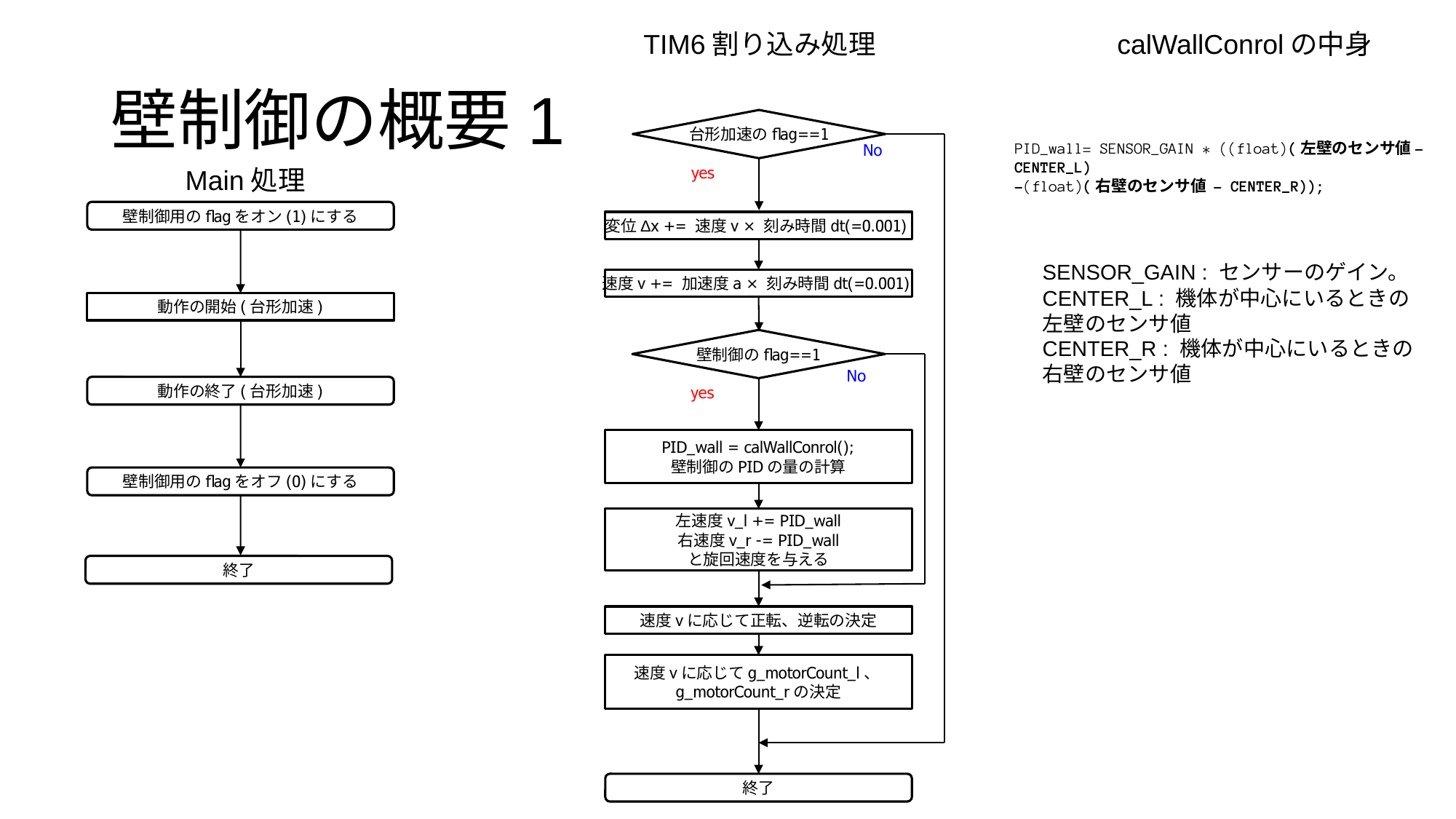

TIM6割り込み処理
calWallConrolの中身
# 壁制御の概要1
台形加速のflag==1
PID_wall= SENSOR_GAIN * ((float)(左壁のセンサ値- CENTER_L)
-(float)(右壁のセンサ値 - CENTER_R));
No
Main処理
yes
壁制御用のflagをオン(1)にする
変位Δx += 速度v × 刻み時間dt(=0.001)
SENSOR_GAIN : センサーのゲイン。
CENTER_L : 機体が中心にいるときの
左壁のセンサ値
CENTER_R : 機体が中心にいるときの
右壁のセンサ値

速度v += 加速度a × 刻み時間dt(=0.001)
動作の開始(台形加速)
壁制御のflag==1
No
動作の終了(台形加速)
yes
PID_wall = calWallConrol();
壁制御のPIDの量の計算
壁制御用のflagをオフ(0)にする
左速度v_l += PID_wall
右速度v_r -= PID_wall
と旋回速度を与える
終了
速度vに応じて正転、逆転の決定
速度vに応じてg_motorCount_l、
g_motorCount_rの決定
終了